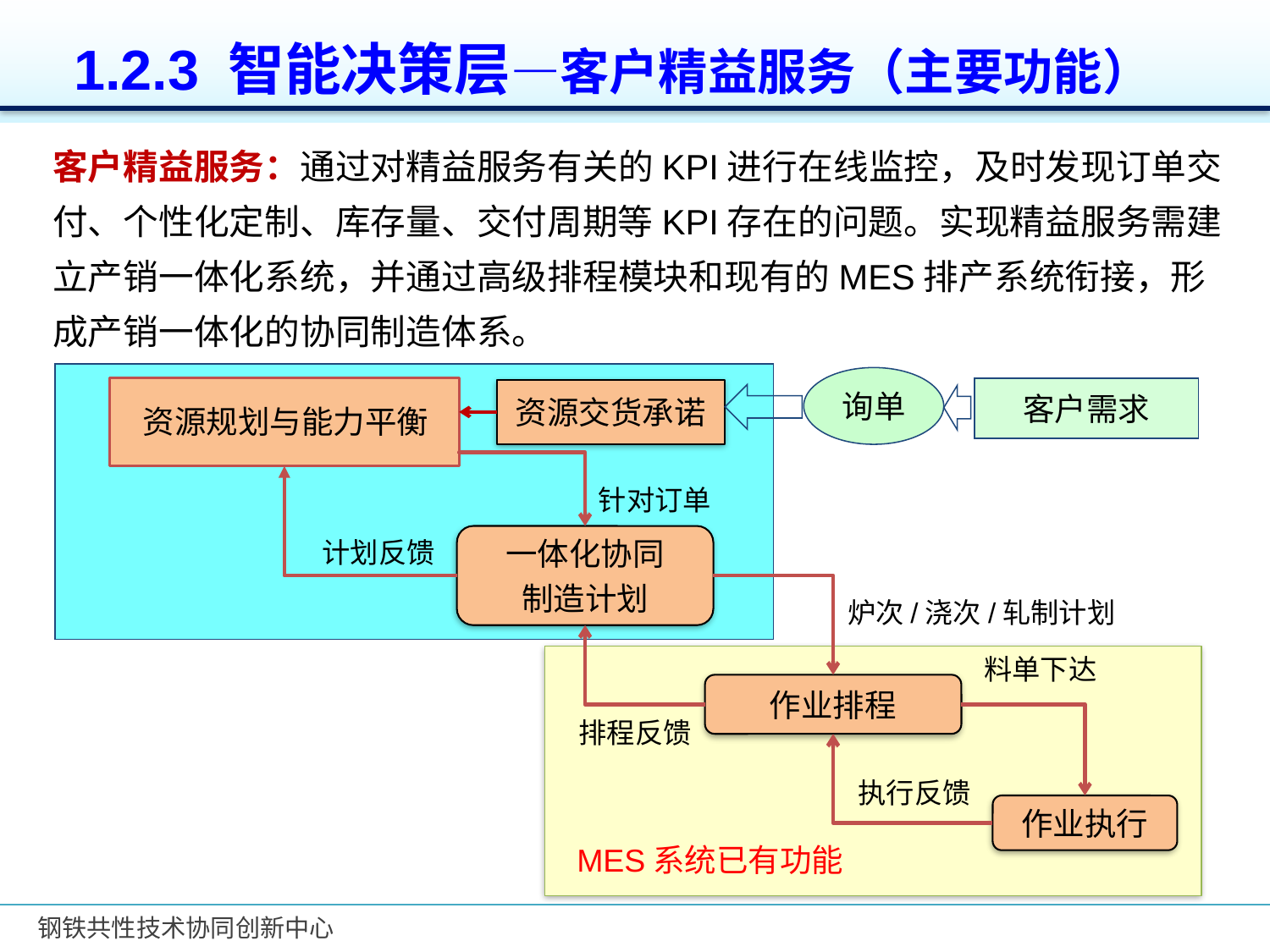

1.2.3 智能决策层—客户精益服务（主要功能）
客户精益服务：通过对精益服务有关的KPI进行在线监控，及时发现订单交付、个性化定制、库存量、交付周期等KPI存在的问题。实现精益服务需建立产销一体化系统，并通过高级排程模块和现有的MES排产系统衔接，形成产销一体化的协同制造体系。

询单

客户需求
资源交货承诺

资源规划与能力平衡
针对订单
一体化协同
制造计划
计划反馈
炉次/浇次/轧制计划

MES系统已有功能
料单下达
作业排程
排程反馈
执行反馈
作业执行